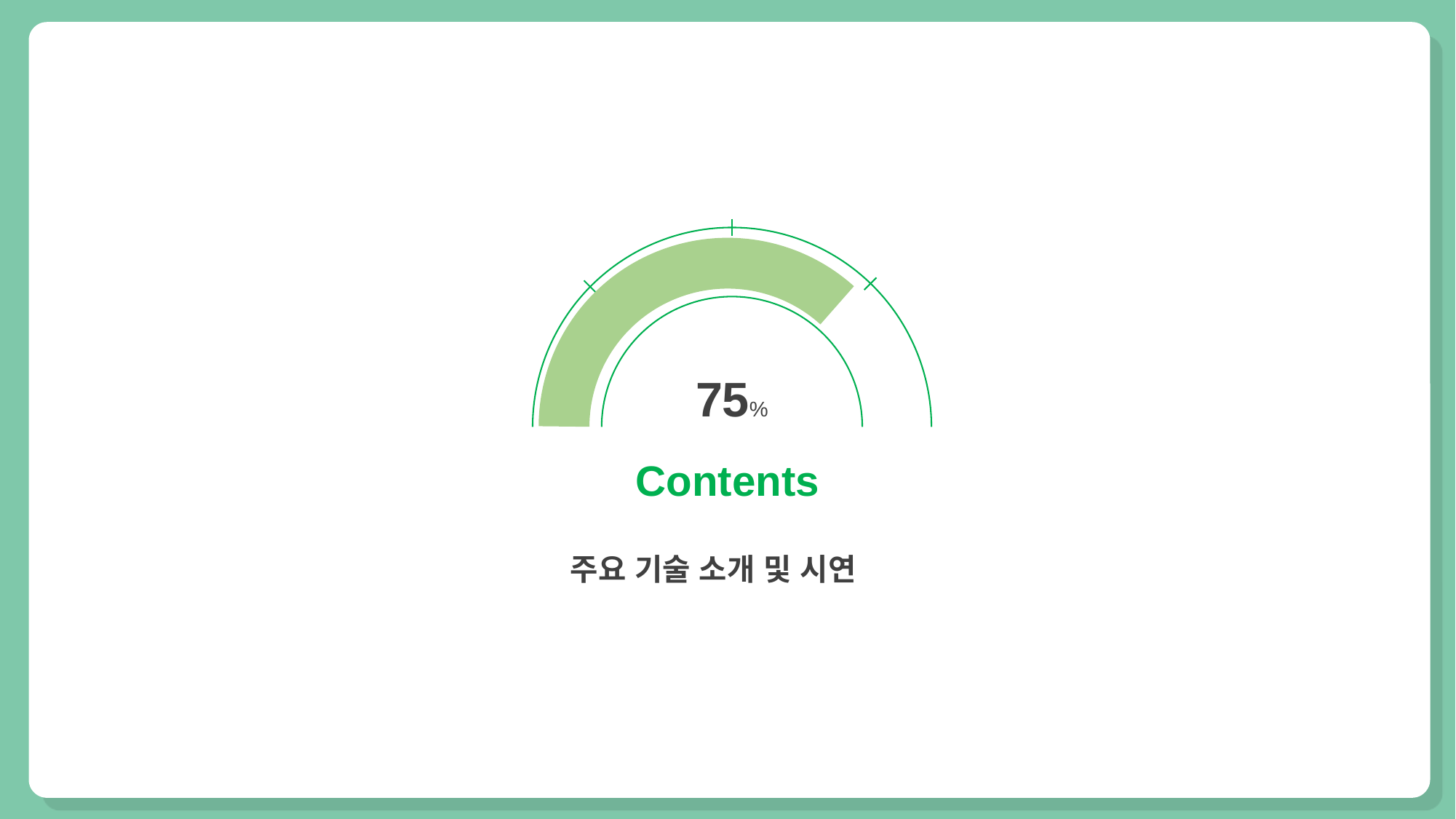

75%
Contents
주요 기술 소개 및 시연